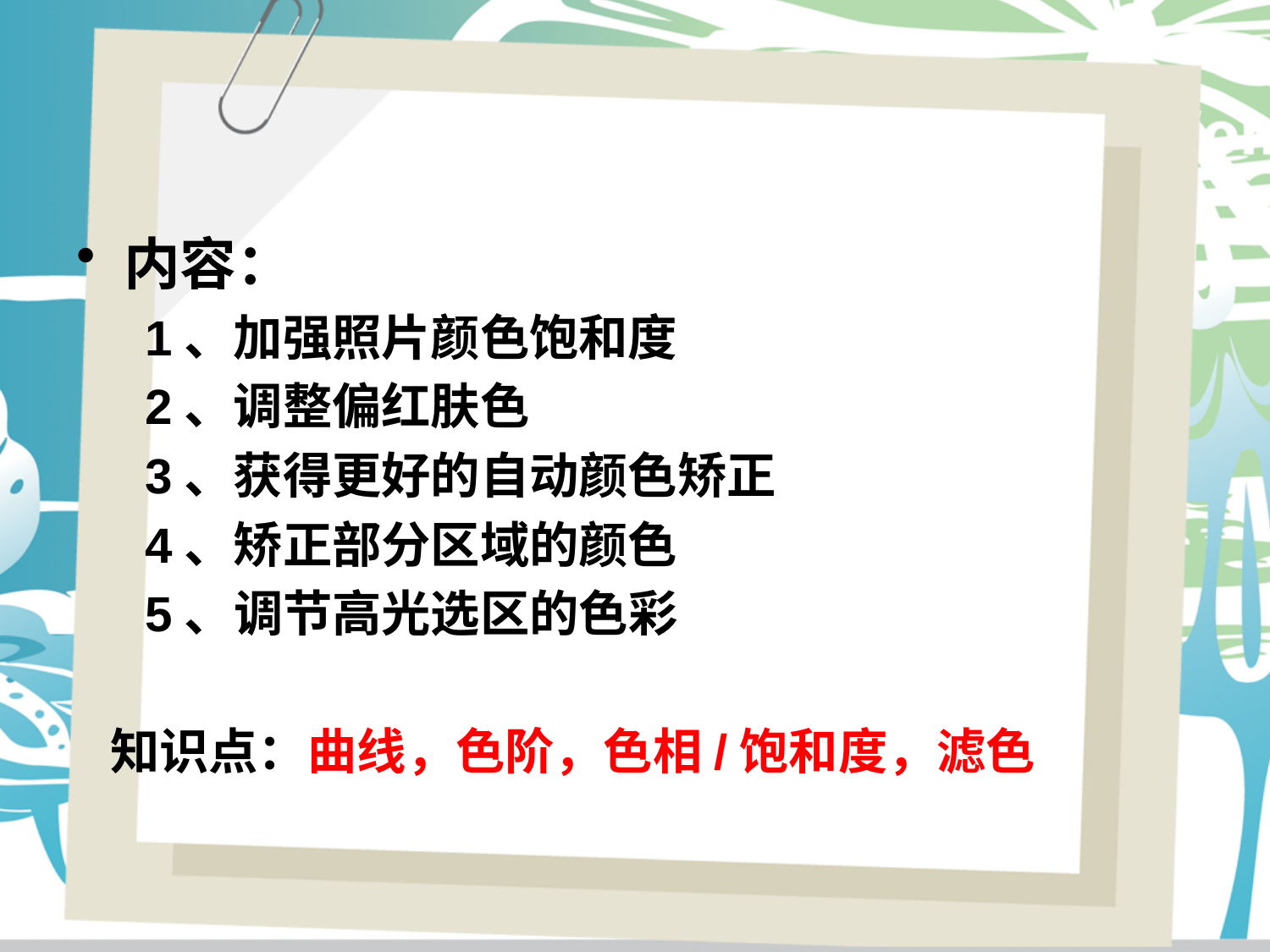

#
内容：
     1、加强照片颜色饱和度
     2、调整偏红肤色
     3、获得更好的自动颜色矫正
     4、矫正部分区域的颜色
     5、调节高光选区的色彩

  知识点：曲线，色阶，色相/饱和度，滤色